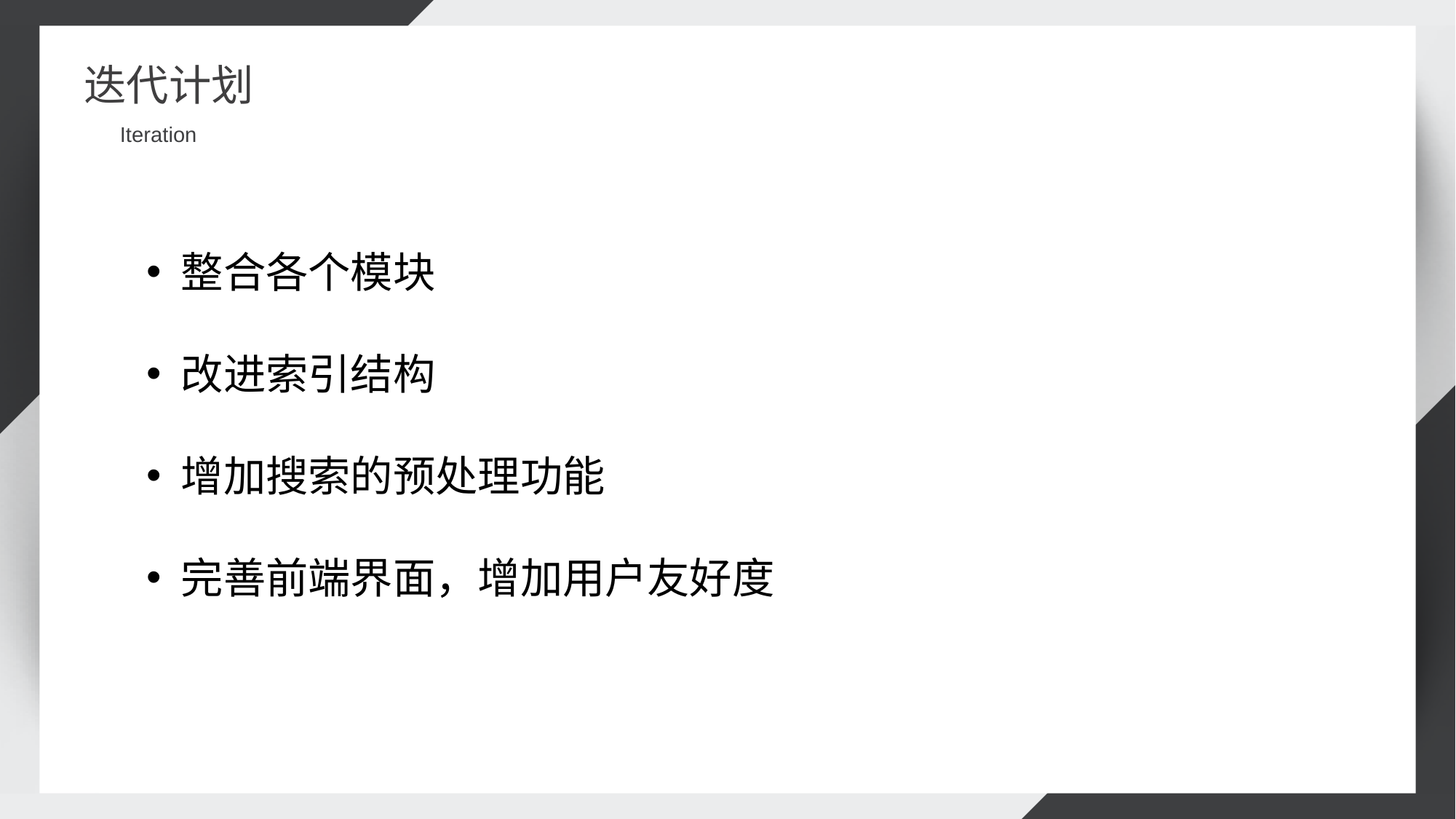

迭代计划
Iteration
整合各个模块
改进索引结构
增加搜索的预处理功能
完善前端界面，增加用户友好度
01